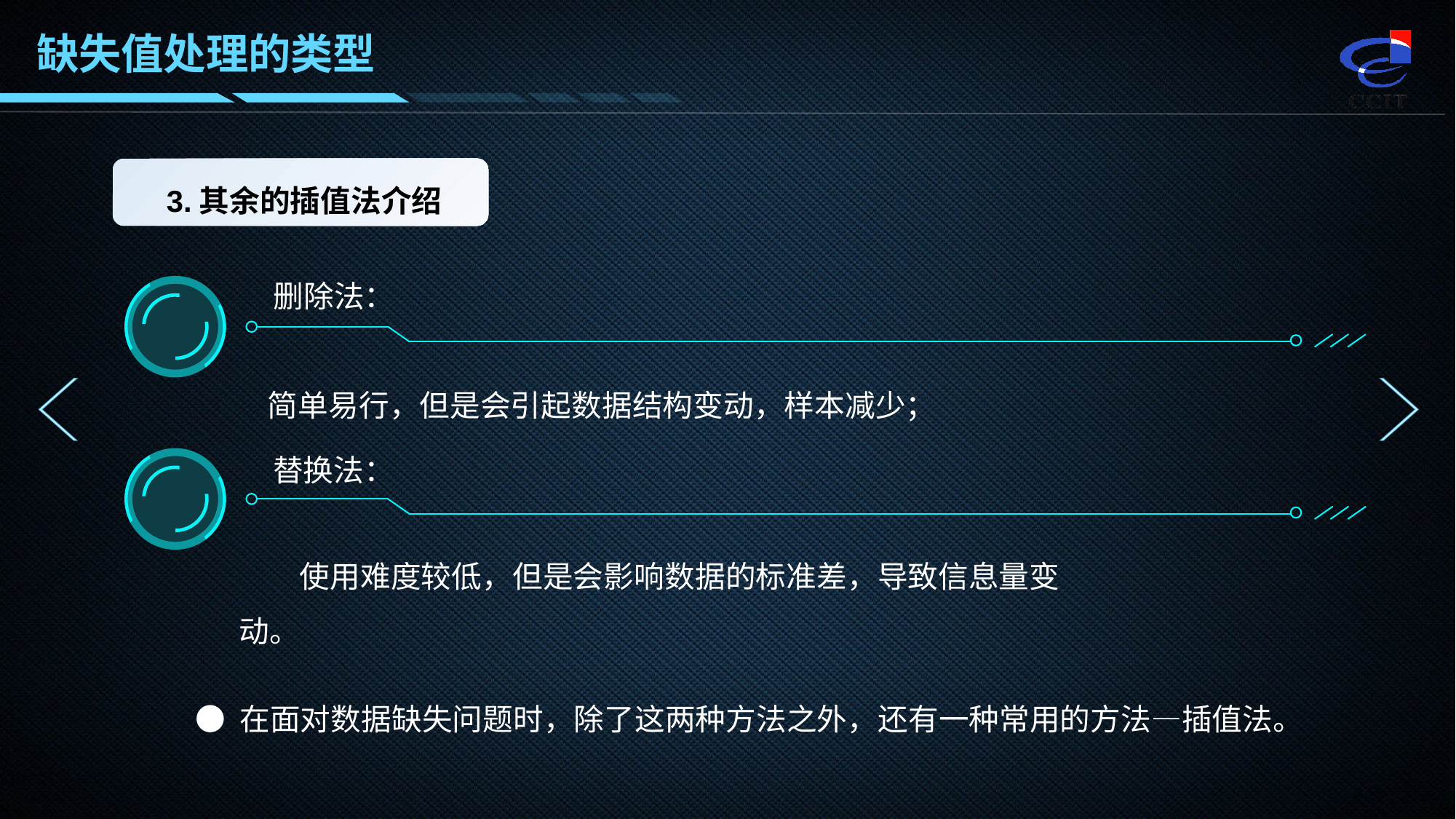

缺失值处理的类型

3.其余的插值法介绍
删除法：

简单易行，但是会引起数据结构变动，样本减少；
替换法：

使用难度较低，但是会影响数据的标准差，导致信息量变动。
● 在面对数据缺失问题时，除了这两种方法之外，还有一种常用的方法—插值法。